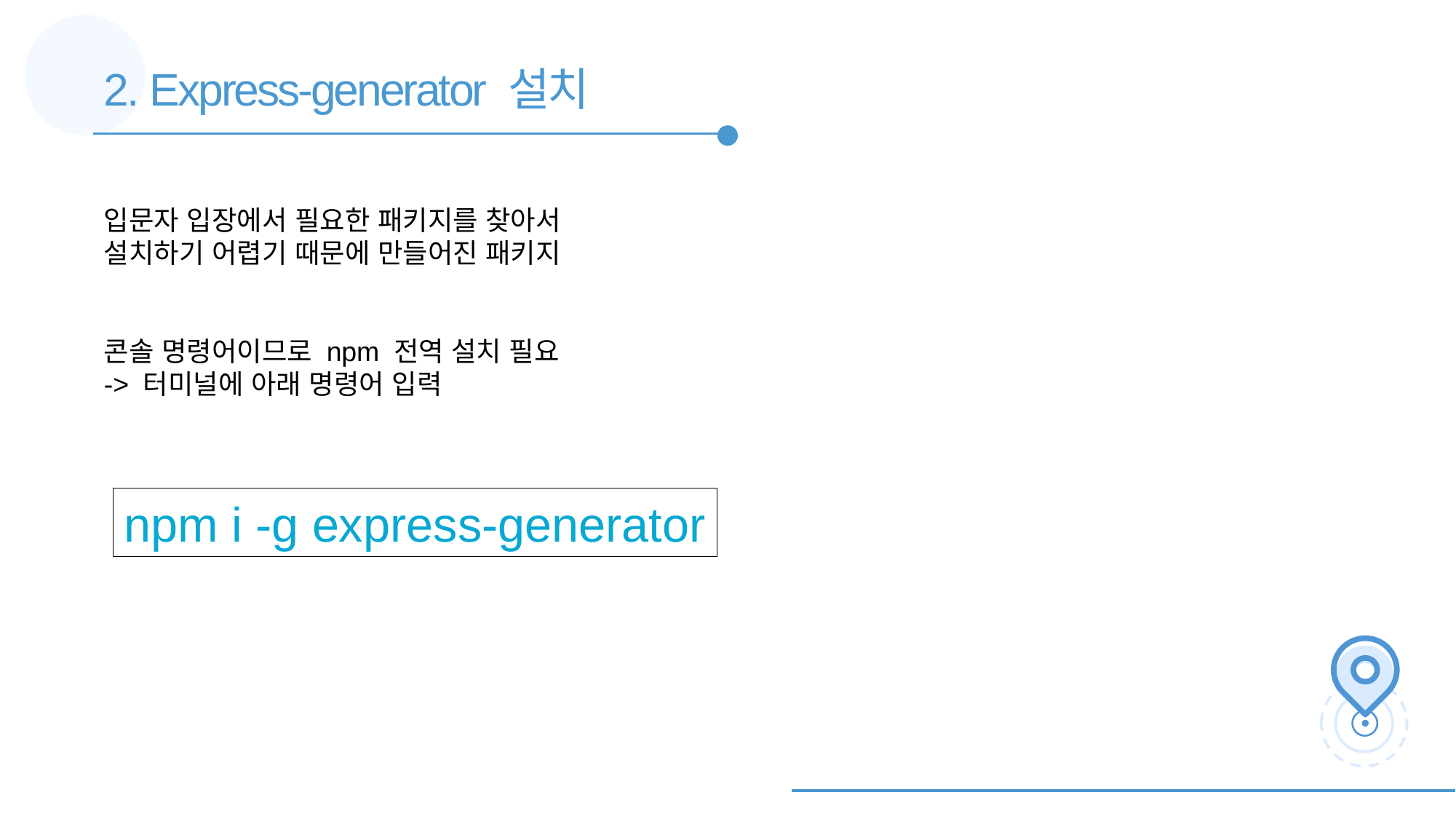

2. Express-generator 설치

입문자 입장에서 필요한 패키지를 찾아서
설치하기 어렵기 때문에 만들어진 패키지

콘솔 명령어이므로 npm 전역 설치 필요
-> 터미널에 아래 명령어 입력

npm i -g express-generator